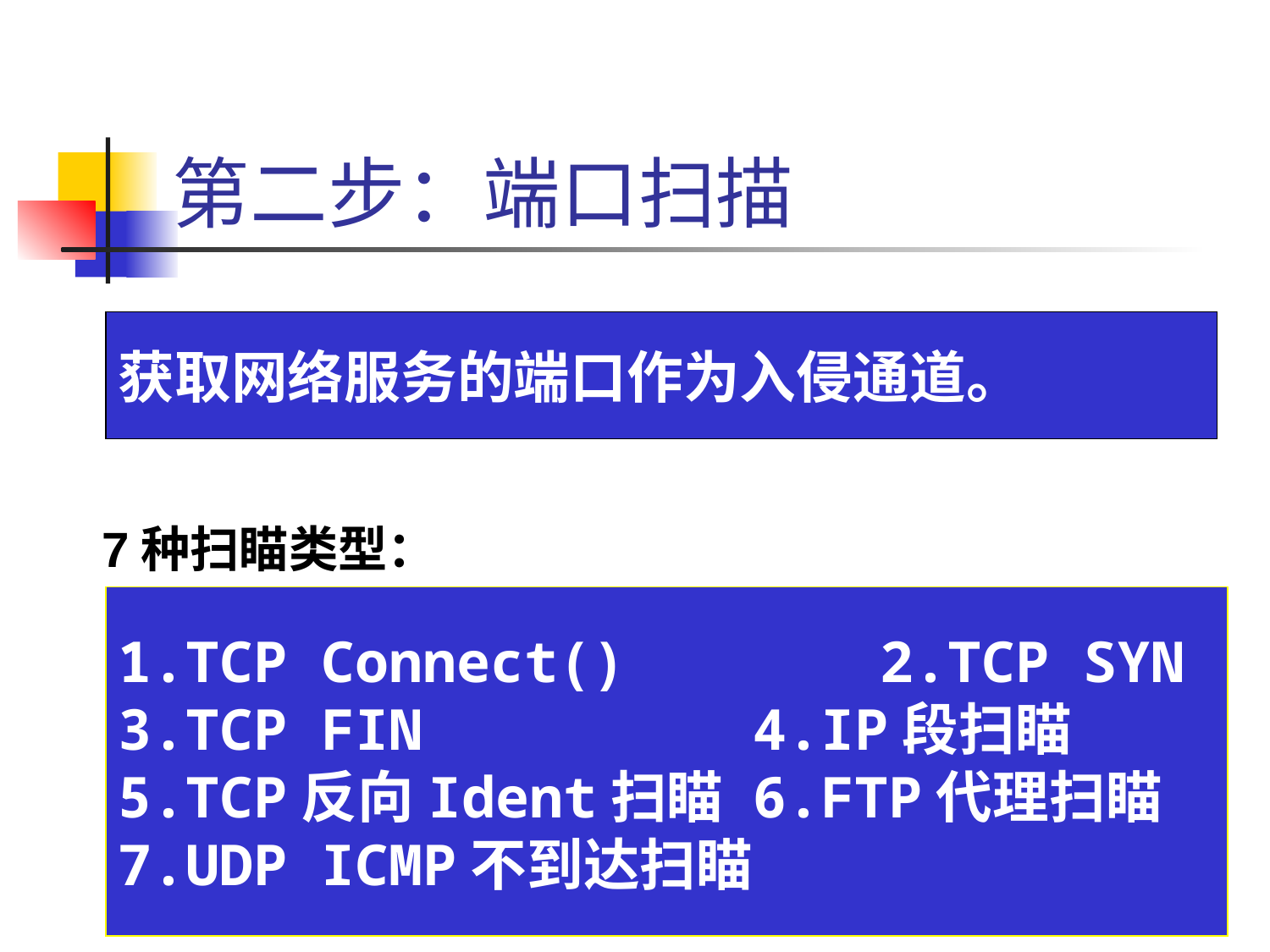

# 第二步：端口扫描
获取网络服务的端口作为入侵通道。
7种扫瞄类型：
1.TCP Connect()		2.TCP SYN
3.TCP FIN			4.IP段扫瞄
5.TCP反向Ident扫瞄	6.FTP代理扫瞄
7.UDP ICMP不到达扫瞄